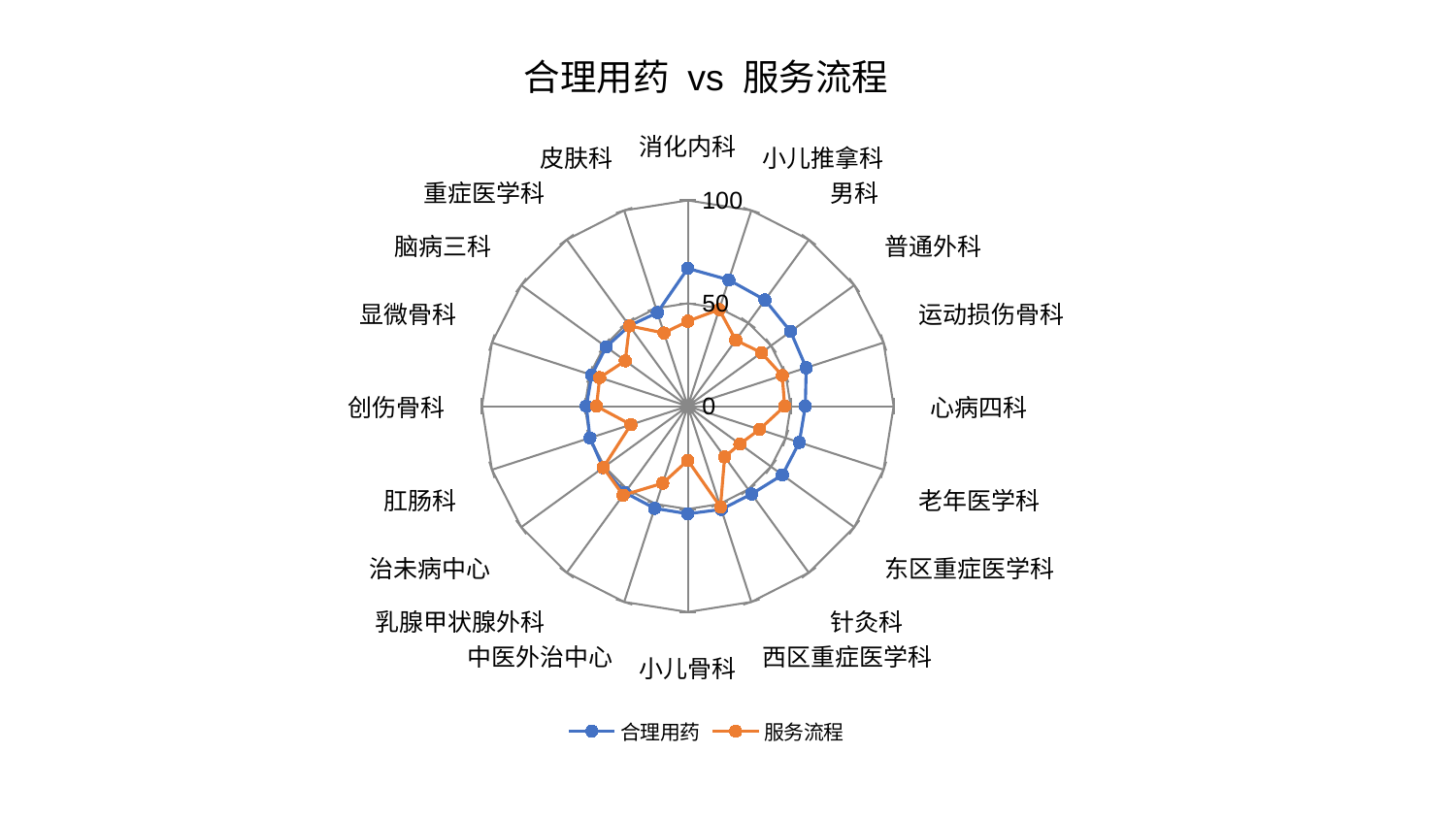

### Chart: 合理用药 vs 服务流程

| Category | 合理用药 | 服务流程 |
|---|---|---|
| 消化内科 | 66.96464749154566 | 41.2922123577867 |
| 小儿推拿科 | 64.5293849848114 | 49.39914561045856 |
| 男科 | 63.81983635637631 | 39.693662408207054 |
| 普通外科 | 61.757006226855474 | 44.22594158734597 |
| 运动损伤骨科 | 60.49275727443726 | 48.26270642594781 |
| 心病四科 | 57.11933871694856 | 47.091978916905546 |
| 老年医学科 | 56.9753612116954 | 36.620948704772225 |
| 东区重症医学科 | 56.82297404016394 | 31.31097029426666 |
| 针灸科 | 52.755737340425924 | 30.501636087296358 |
| 西区重症医学科 | 52.74312154509345 | 51.51414878051307 |
| 小儿骨科 | 52.28618884864217 | 26.336896277707154 |
| 中医外治中心 | 52.18829422770733 | 39.353426894687274 |
| 乳腺甲状腺外科 | 51.90041045863434 | 53.45619360568958 |
| 治未病中心 | 50.851479275354336 | 50.75302219730621 |
| 肛肠科 | 49.967306231092586 | 29.054504243671573 |
| 创伤骨科 | 49.27519711845432 | 44.33351621135675 |
| 显微骨科 | 49.05842766094619 | 44.97851385532826 |
| 脑病三科 | 49.00393589368499 | 37.52403854381524 |
| 重症医学科 | 48.28817610676066 | 48.209397511038084 |
| 皮肤科 | 47.828581114068086 | 37.397822935600054 |
54